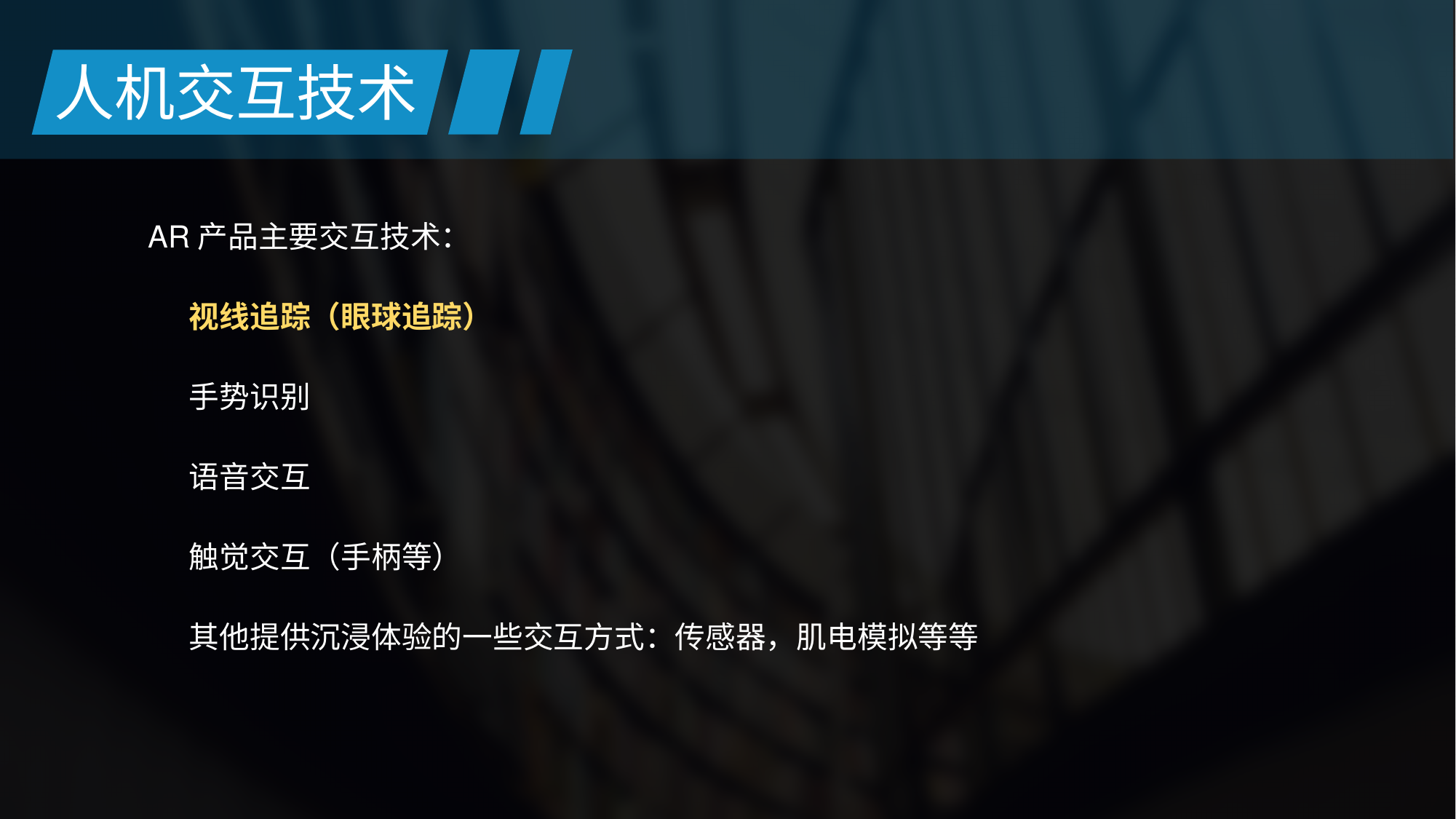

人机交互技术

AR产品主要交互技术：

    视线追踪（眼球追踪）

    手势识别

    语音交互

    触觉交互（手柄等）

    其他提供沉浸体验的一些交互方式：传感器，肌电模拟等等